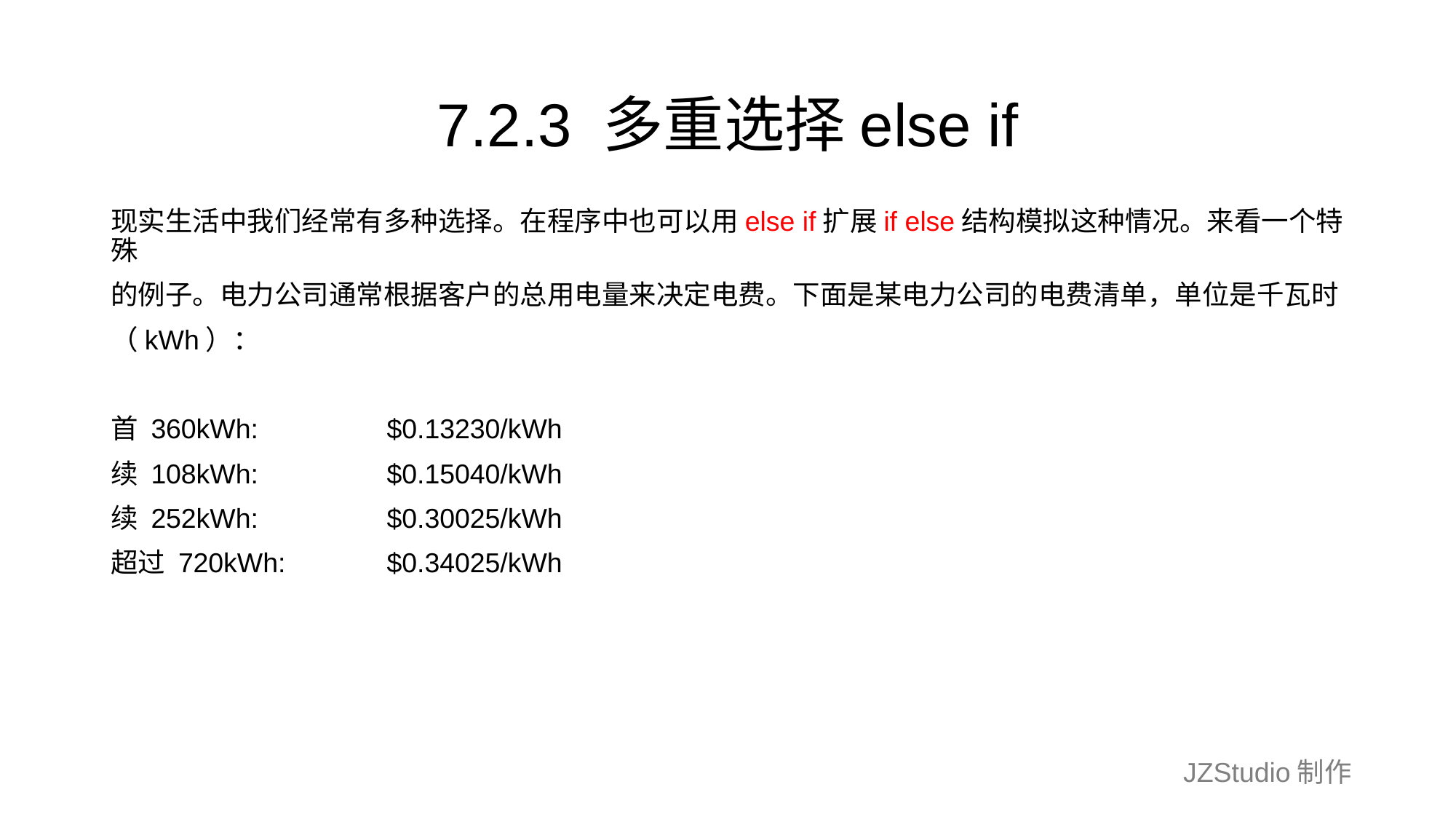

# 7.2.3 多重选择else if
现实生活中我们经常有多种选择。在程序中也可以用else if扩展if else结构模拟这种情况。来看一个特殊
的例子。电力公司通常根据客户的总用电量来决定电费。下面是某电力公司的电费清单，单位是千瓦时
（kWh）：

首 360kWh:　　　　 $0.13230/kWh
续 108kWh:　　　　 $0.15040/kWh
续 252kWh:　　　　 $0.30025/kWh
超过 720kWh:　　　 $0.34025/kWh